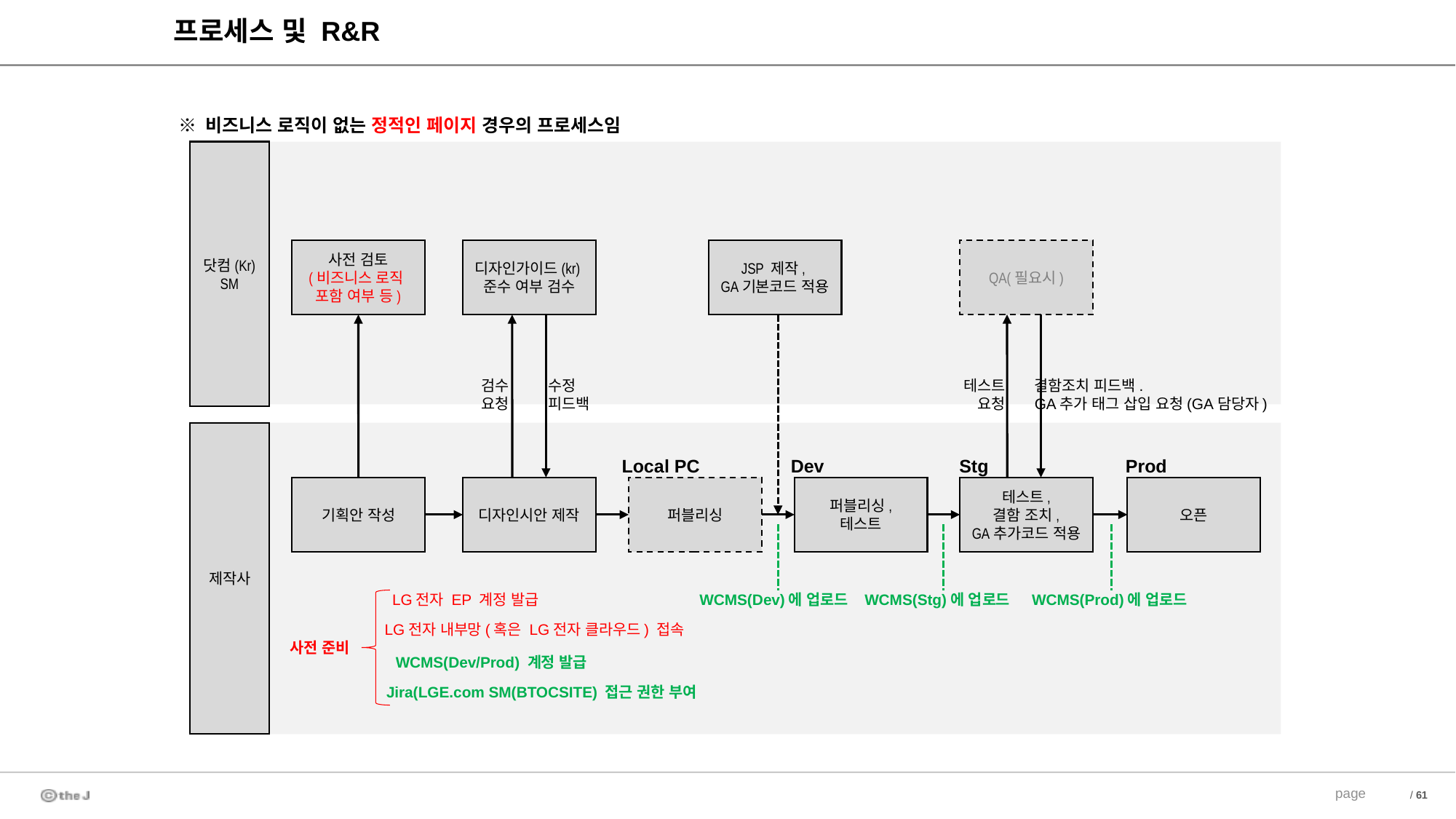

프로세스 및 R&R
※ 비즈니스 로직이 없는 정적인 페이지 경우의 프로세스임
닷컴(Kr)
SM

사전 검토
(비즈니스 로직
포함 여부 등)
디자인가이드(kr)
준수 여부 검수
JSP 제작,
GA기본코드 적용
QA(필요시)
검수
요청
수정
피드백
테스트
요청
결함조치 피드백.
GA추가 태그 삽입 요청(GA담당자)
제작사

Local PC
Dev
Stg
Prod
기획안 작성
디자인시안 제작
퍼블리싱
퍼블리싱,
테스트
테스트,
결함 조치,
GA추가코드 적용
오픈
LG전자 EP 계정 발급
WCMS(Dev)에 업로드
WCMS(Stg)에 업로드
WCMS(Prod)에 업로드

LG전자 내부망(혹은 LG전자 클라우드) 접속
사전 준비
WCMS(Dev/Prod) 계정 발급
Jira(LGE.com SM(BTOCSITE) 접근 권한 부여